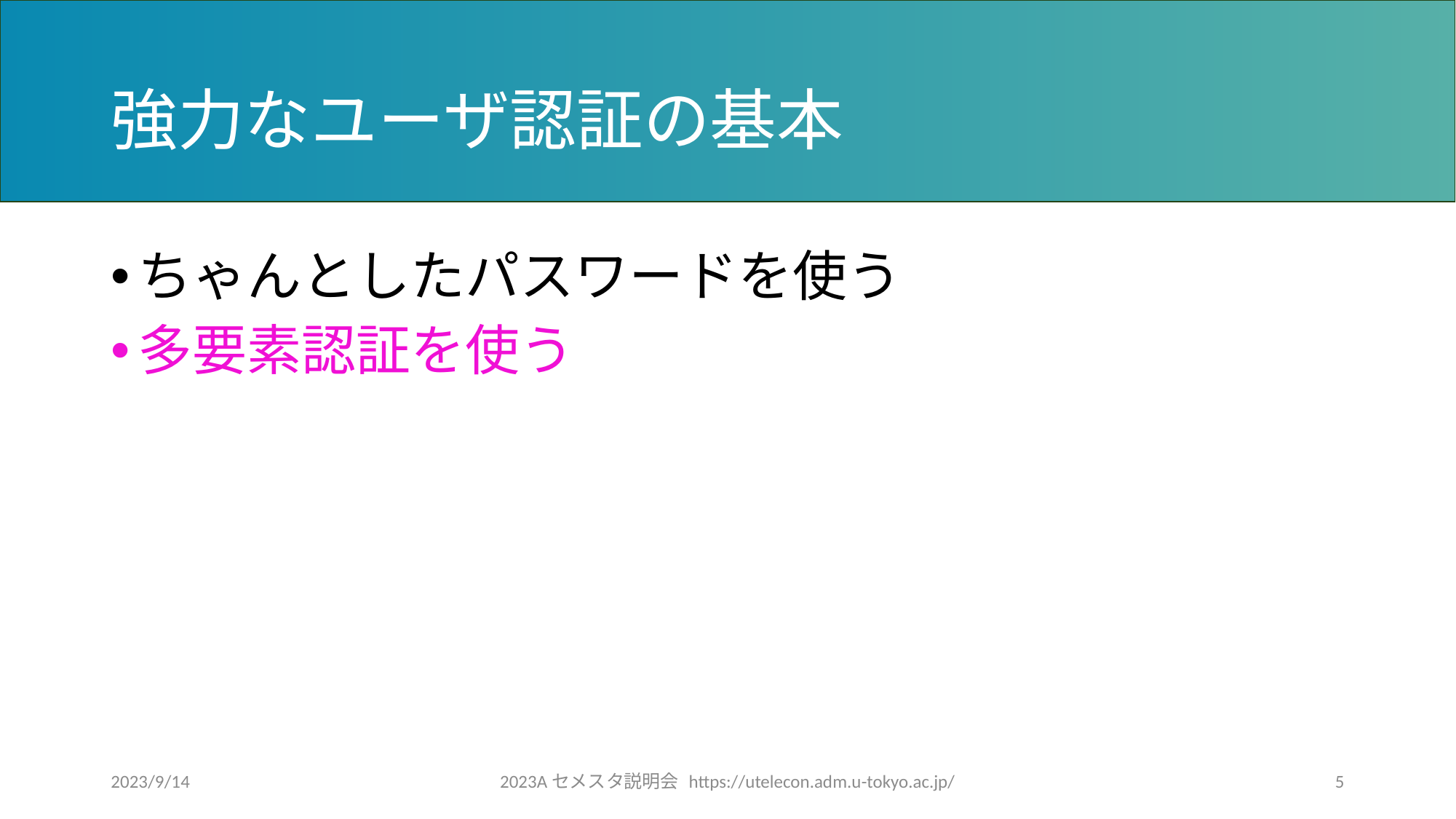

# 強力なユーザ認証の基本
ちゃんとしたパスワードを使う
多要素認証を使う
2023/9/14
2023Aセメスタ説明会 https://utelecon.adm.u-tokyo.ac.jp/
5